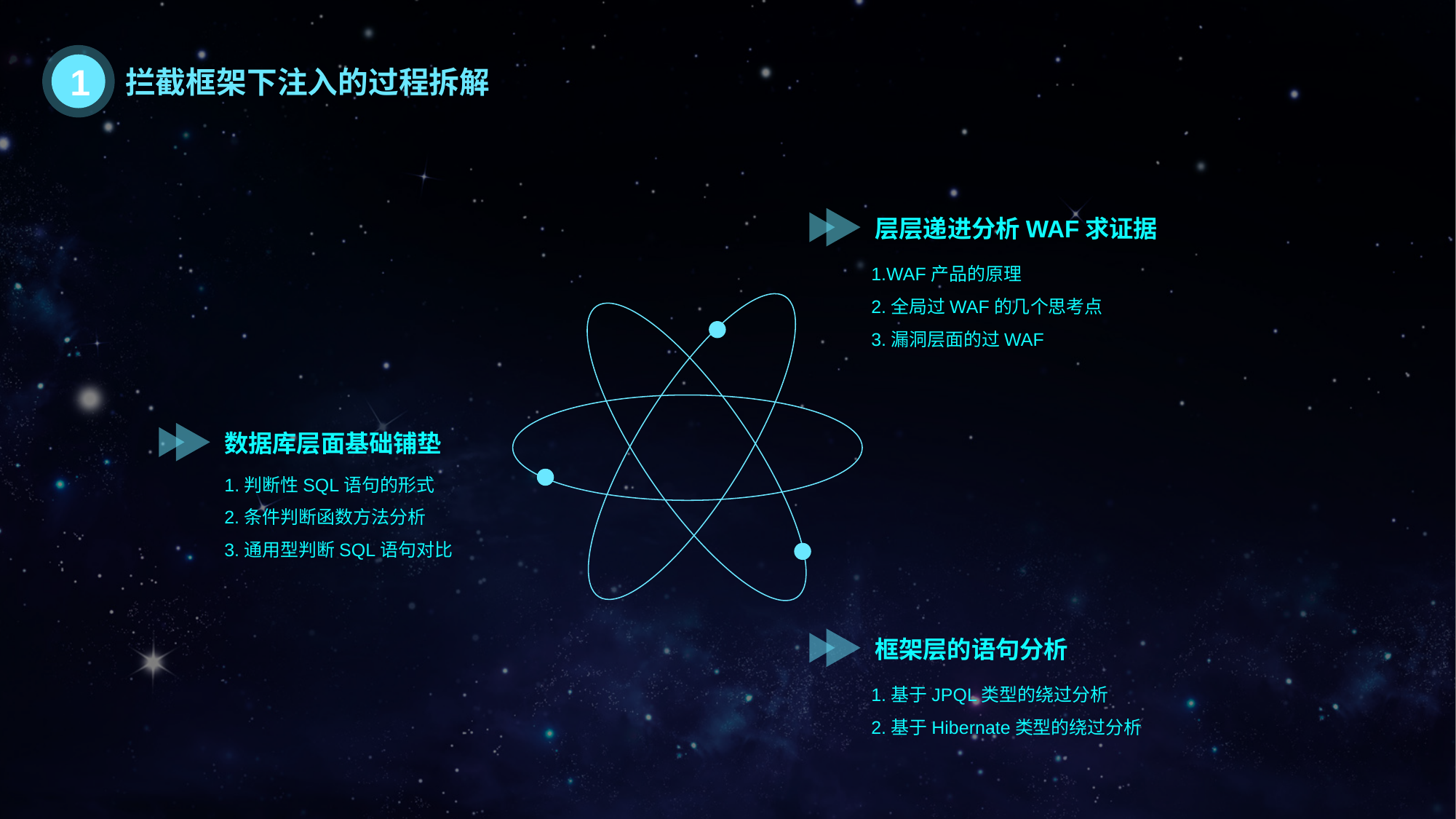

1
拦截框架下注入的过程拆解

层层递进分析WAF求证据
1.WAF产品的原理
2.全局过WAF的几个思考点
3.漏洞层面的过WAF

数据库层面基础铺垫
1.判断性SQL语句的形式
2.条件判断函数方法分析
3.通用型判断SQL语句对比

框架层的语句分析
1.基于JPQL类型的绕过分析
2.基于Hibernate类型的绕过分析